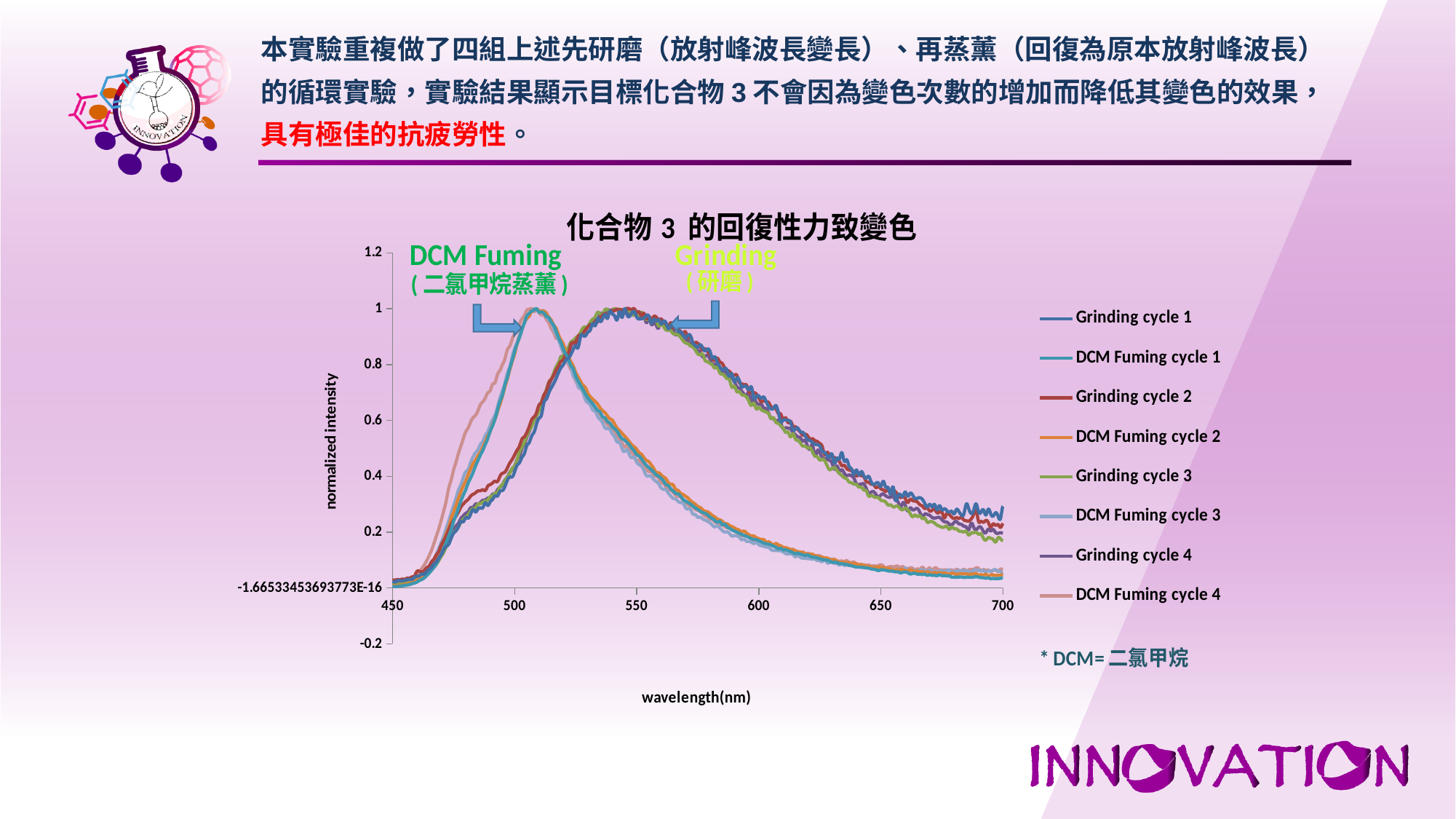

本實驗重複做了四組上述先研磨（放射峰波長變長）、再蒸薰（回復為原本放射峰波長）
的循環實驗，實驗結果顯示目標化合物3不會因為變色次數的增加而降低其變色的效果，
具有極佳的抗疲勞性。

### Chart: 化合物3 的回復性力致變色

| Category |  |  |  |  |  |  |  |  |
|---|---|---|---|---|---|---|---|---|